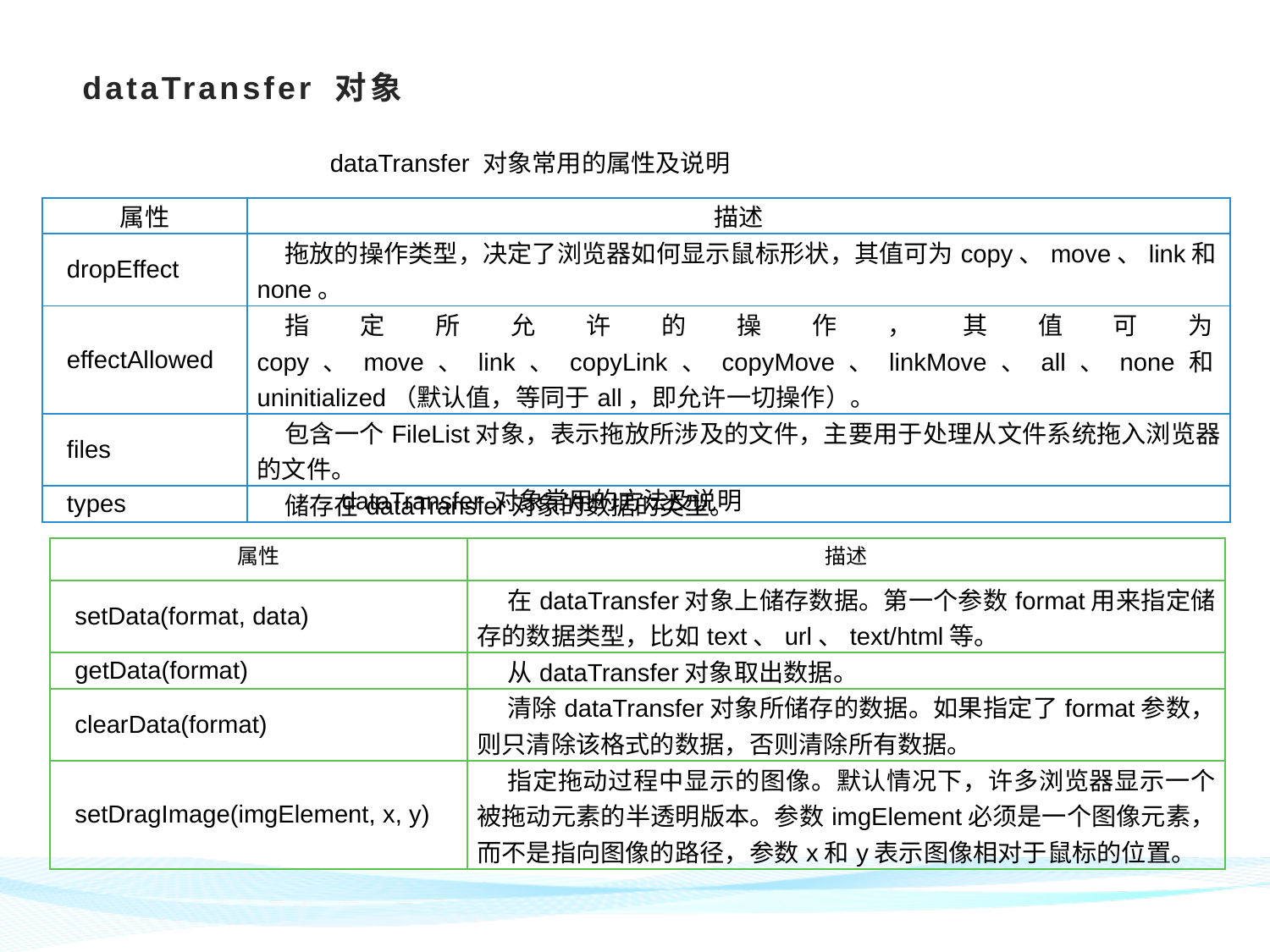

# dataTransfer 对象
dataTransfer 对象常用的属性及说明
| 属性 | 描述 |
| --- | --- |
| dropEffect | 拖放的操作类型，决定了浏览器如何显示鼠标形状，其值可为copy、move、link和none。 |
| effectAllowed | 指定所允许的操作，其值可为copy、move、link、copyLink、copyMove、linkMove、all、none和uninitialized（默认值，等同于all，即允许一切操作）。 |
| files | 包含一个FileList对象，表示拖放所涉及的文件，主要用于处理从文件系统拖入浏览器的文件。 |
| types | 储存在dataTransfer对象的数据的类型。 |
dataTransfer 对象常用的方法及说明
| 属性 | 描述 |
| --- | --- |
| setData(format, data) | 在dataTransfer对象上储存数据。第一个参数format用来指定储存的数据类型，比如text、url、text/html等。 |
| getData(format) | 从dataTransfer对象取出数据。 |
| clearData(format) | 清除dataTransfer对象所储存的数据。如果指定了format参数，则只清除该格式的数据，否则清除所有数据。 |
| setDragImage(imgElement, x, y) | 指定拖动过程中显示的图像。默认情况下，许多浏览器显示一个被拖动元素的半透明版本。参数imgElement必须是一个图像元素，而不是指向图像的路径，参数x和y表示图像相对于鼠标的位置。 |